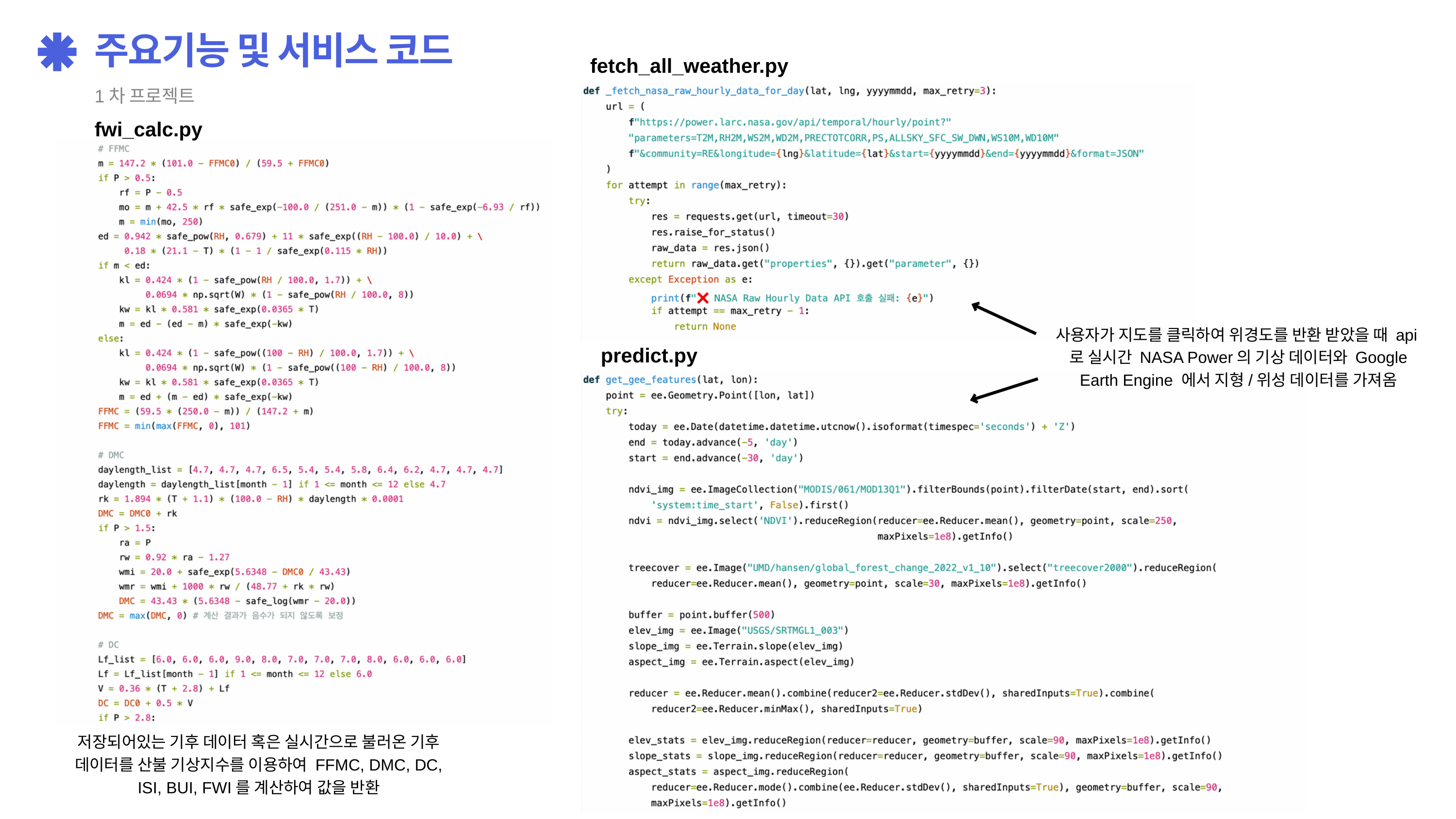

주요기능 및 서비스 코드
fetch_all_weather.py
1차 프로젝트

fwi_calc.py

사용자가 지도를 클릭하여 위경도를 반환 받았을 때 api로 실시간 NASA Power의 기상 데이터와 Google Earth Engine 에서 지형/위성 데이터를 가져옴
predict.py

저장되어있는 기후 데이터 혹은 실시간으로 불러온 기후 데이터를 산불 기상지수를 이용하여 FFMC, DMC, DC, ISI, BUI, FWI를 계산하여 값을 반환